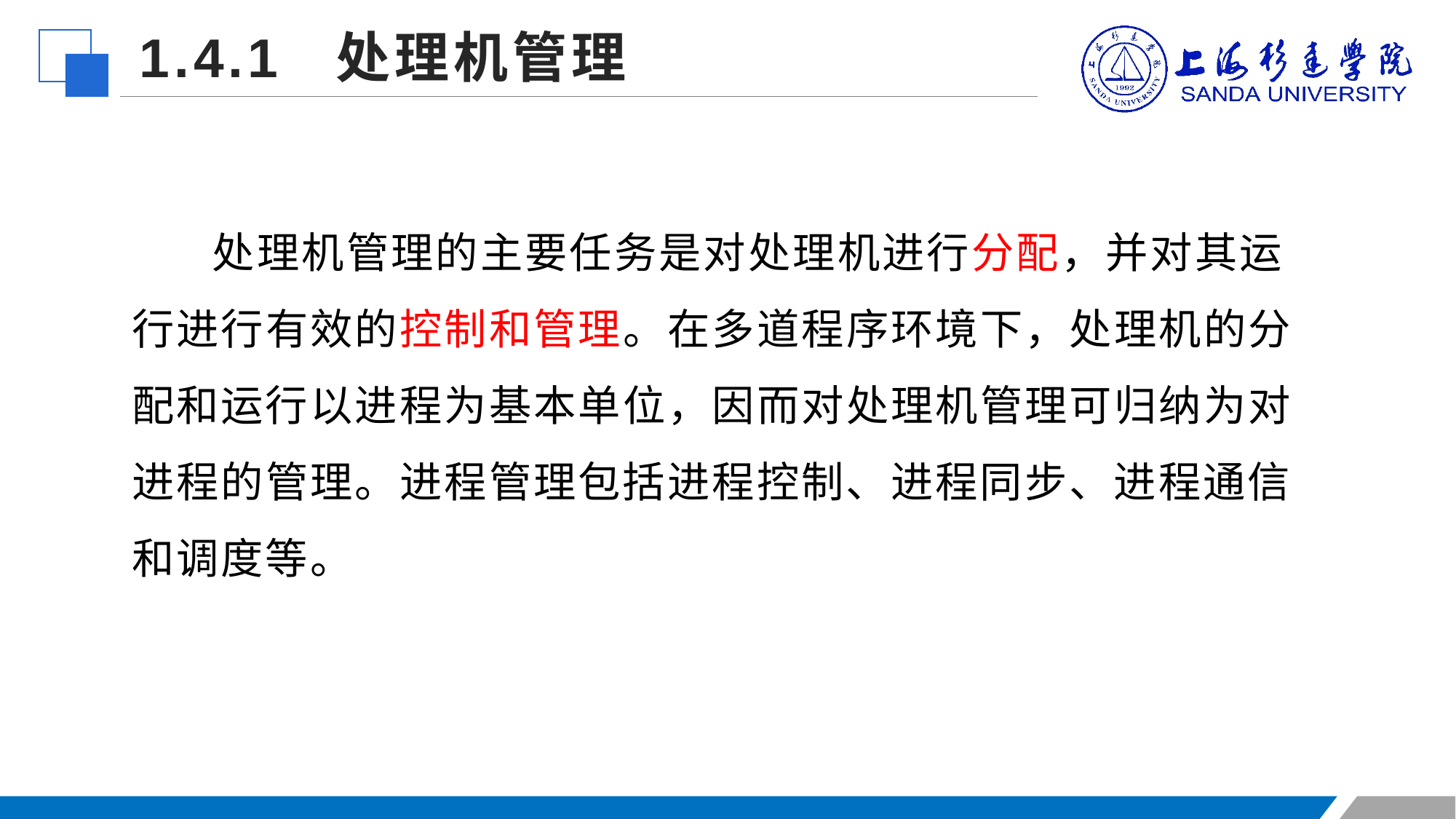

1.4.1  处理机管理
      处理机管理的主要任务是对处理机进行分配，并对其运行进行有效的控制和管理。在多道程序环境下，处理机的分配和运行以进程为基本单位，因而对处理机管理可归纳为对进程的管理。进程管理包括进程控制、进程同步、进程通信和调度等。